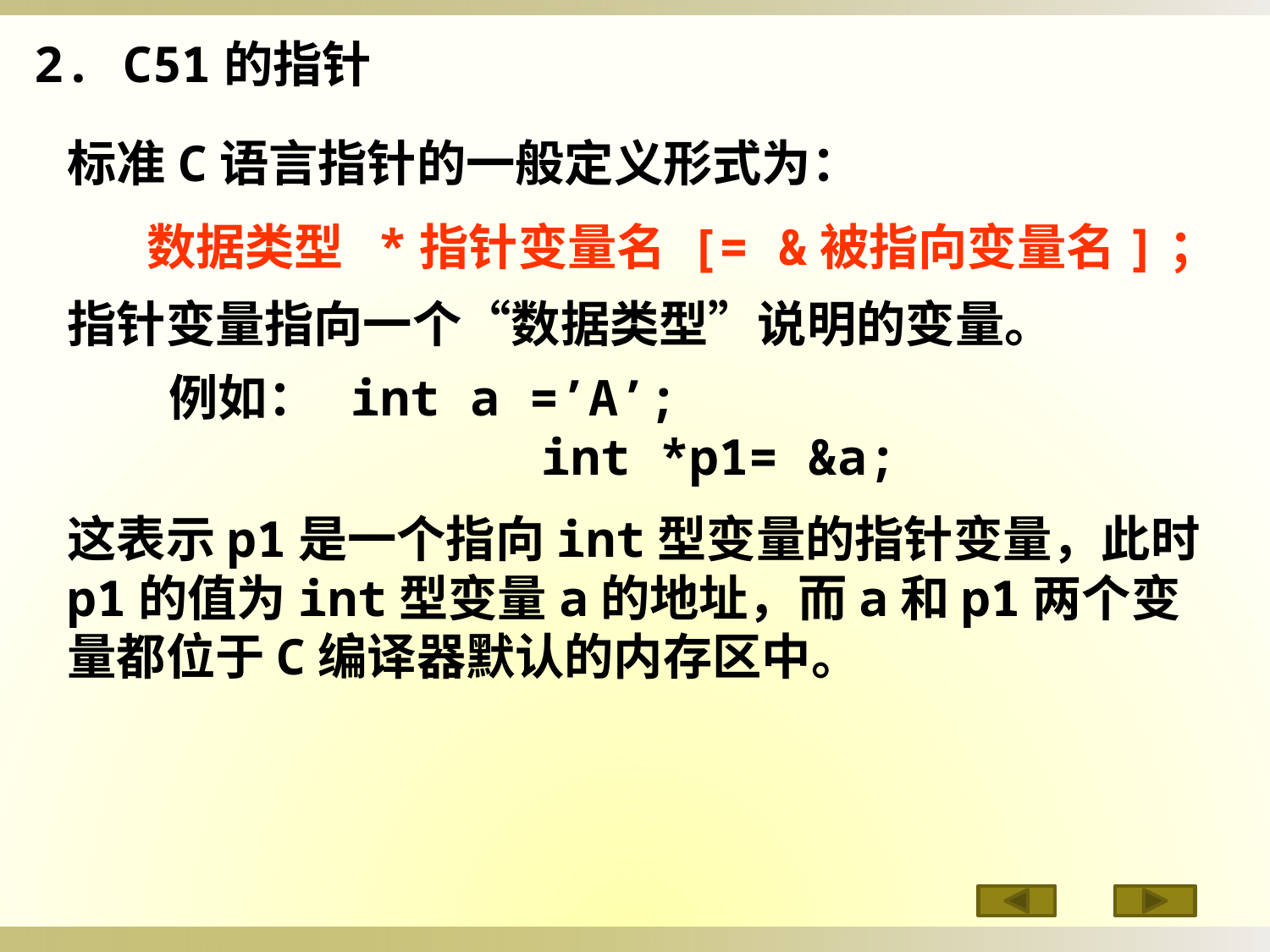

2. C51的指针
标准C语言指针的一般定义形式为：
      数据类型  *指针变量名 [= &被指向变量名]；
指针变量指向一个“数据类型”说明的变量。
        例如：  int a =’A’;
                int *p1= &a;
这表示p1是一个指向int型变量的指针变量，此时p1的值为int型变量a的地址，而a和p1两个变量都位于C编译器默认的内存区中。